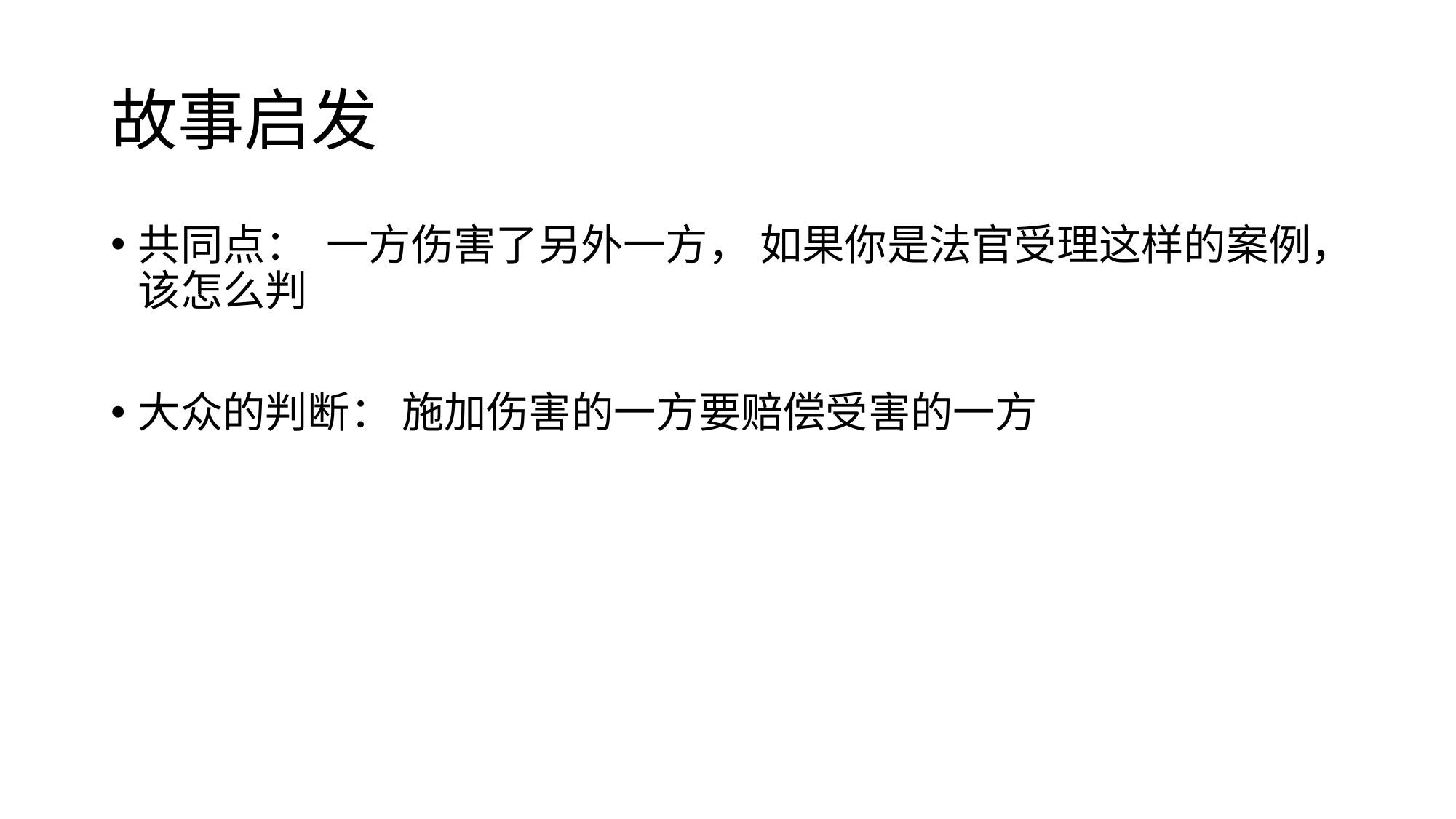

# 故事启发
共同点：  一方伤害了另外一方， 如果你是法官受理这样的案例，该怎么判

大众的判断： 施加伤害的一方要赔偿受害的一方